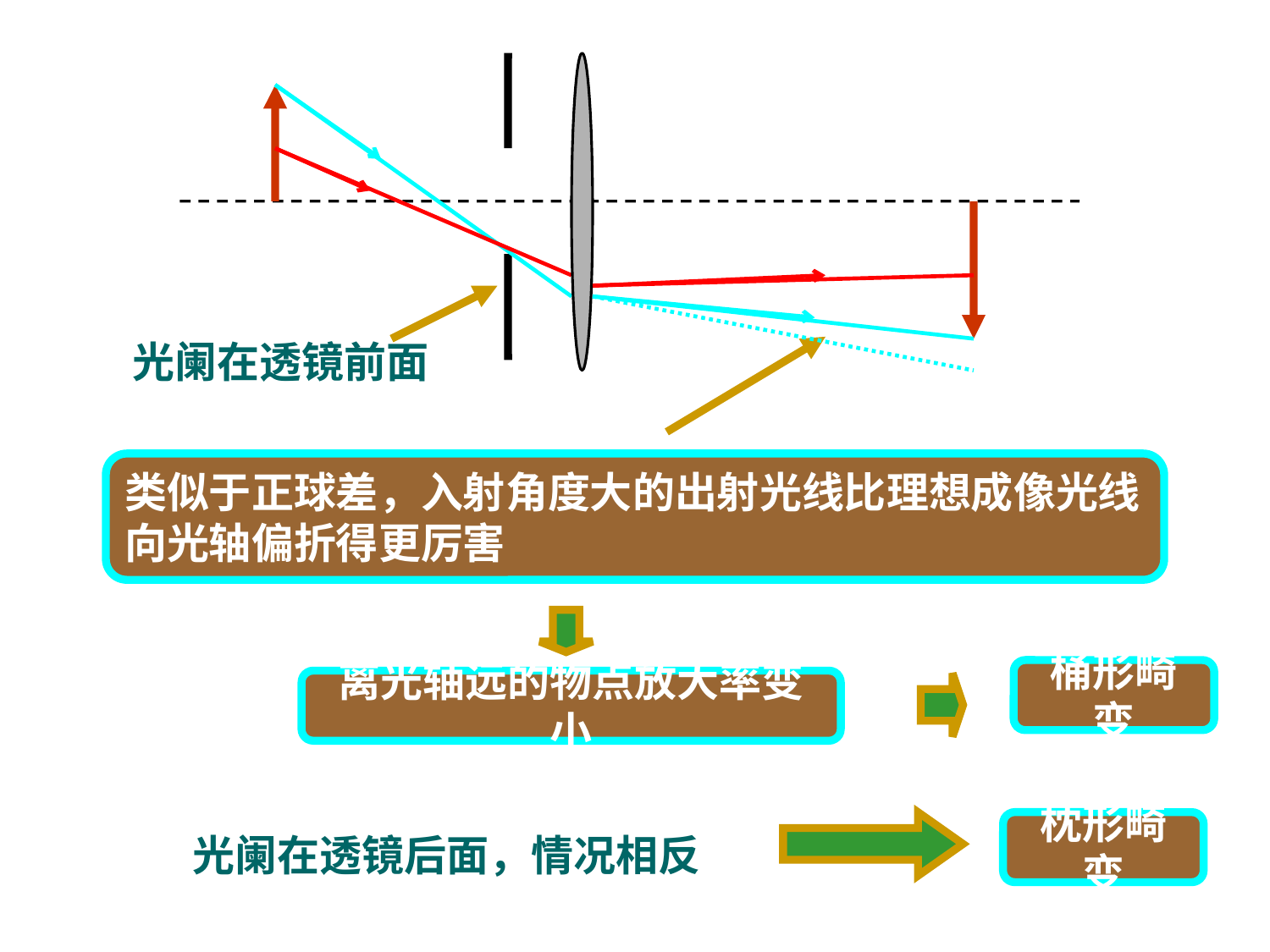

光阑在透镜前面

类似于正球差，入射角度大的出射光线比理想成像光线向光轴偏折得更厉害

桶形畸变
离光轴远的物点放大率变小

枕形畸变

光阑在透镜后面，情况相反